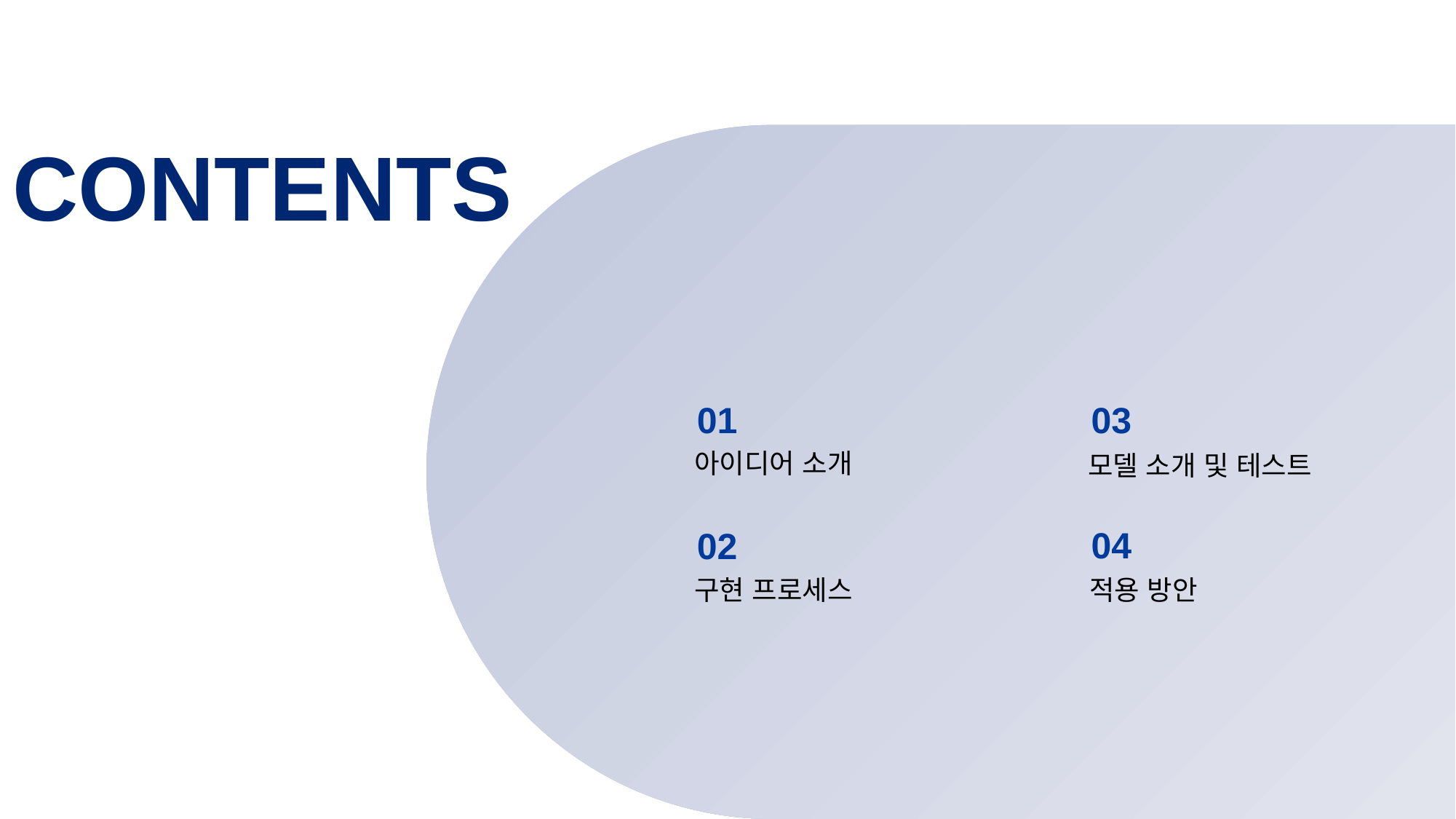

CONTENTS
01
03
아이디어 소개
모델 소개 및 테스트
04
02
구현 프로세스
적용 방안